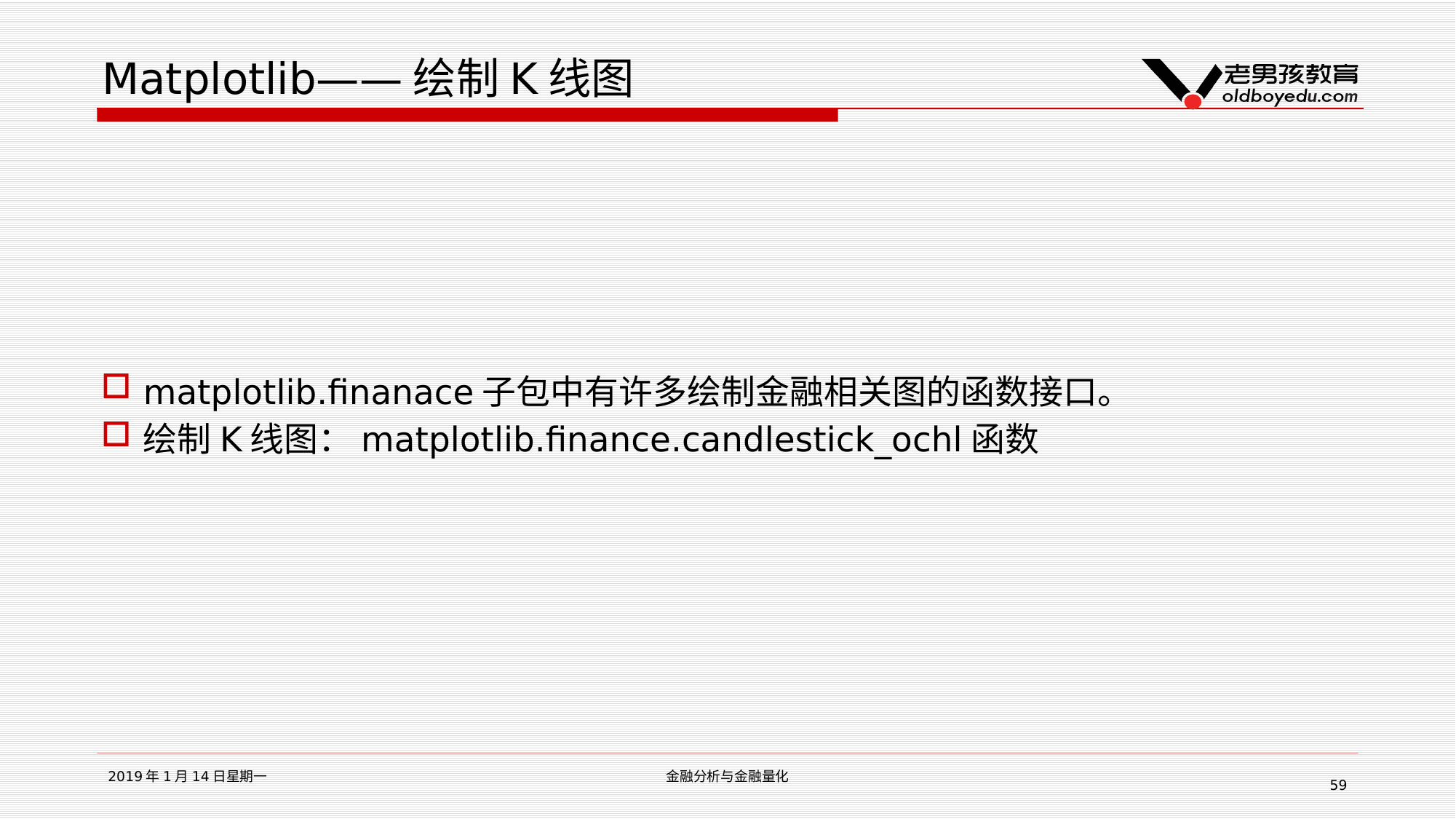

# Matplotlib——绘制K线图

matplotlib.finanace子包中有许多绘制金融相关图的函数接口。
绘制K线图：matplotlib.finance.candlestick_ochl函数
2019年1月14日星期一
金融分析与金融量化
59